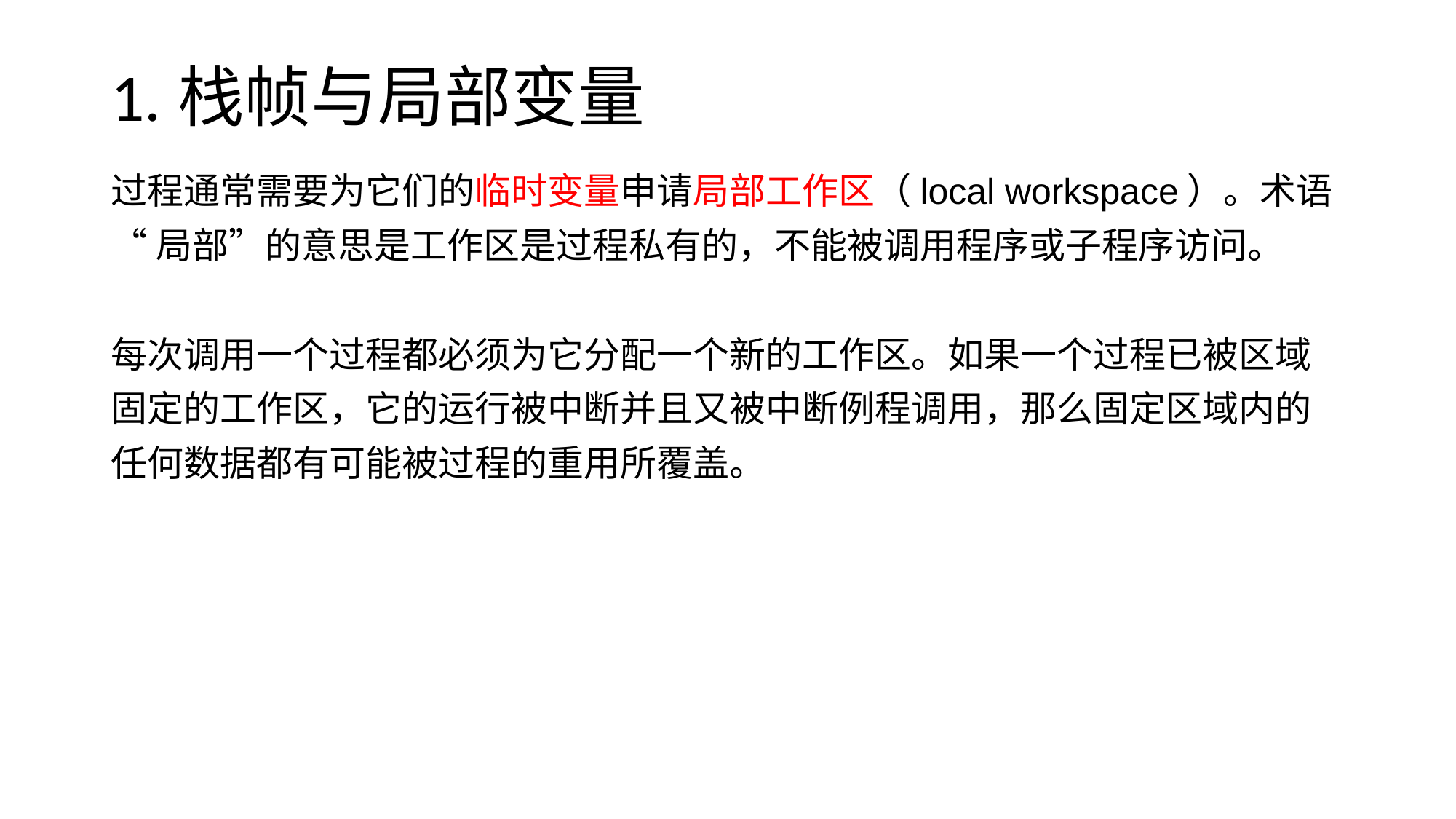

# 1.栈帧与局部变量
过程通常需要为它们的临时变量申请局部工作区（local workspace）。术语
“局部”的意思是工作区是过程私有的，不能被调用程序或子程序访问。

每次调用一个过程都必须为它分配一个新的工作区。如果一个过程已被区域
固定的工作区，它的运行被中断并且又被中断例程调用，那么固定区域内的
任何数据都有可能被过程的重用所覆盖。